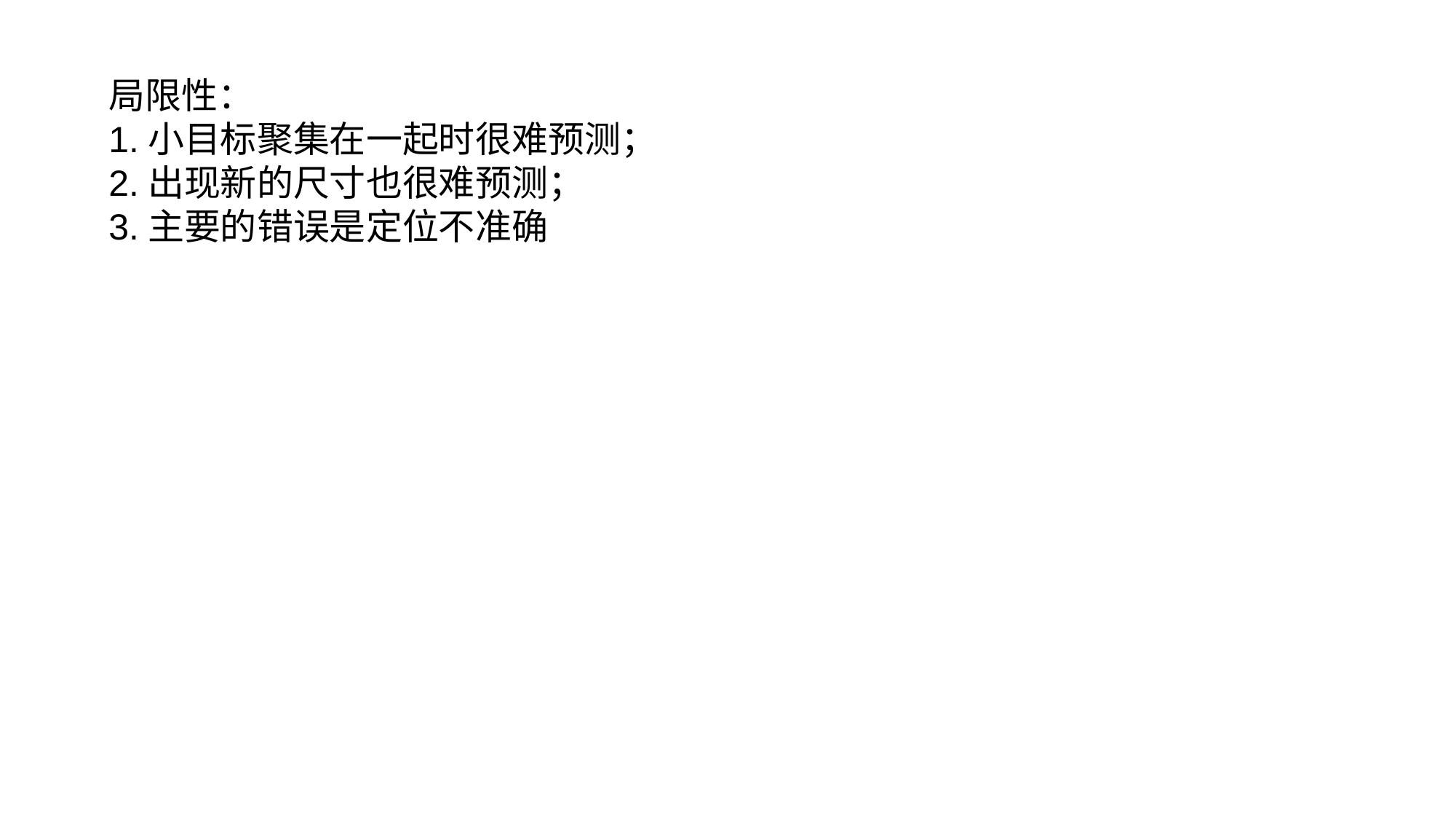

局限性：
1.小目标聚集在一起时很难预测；
2.出现新的尺寸也很难预测；
3.主要的错误是定位不准确